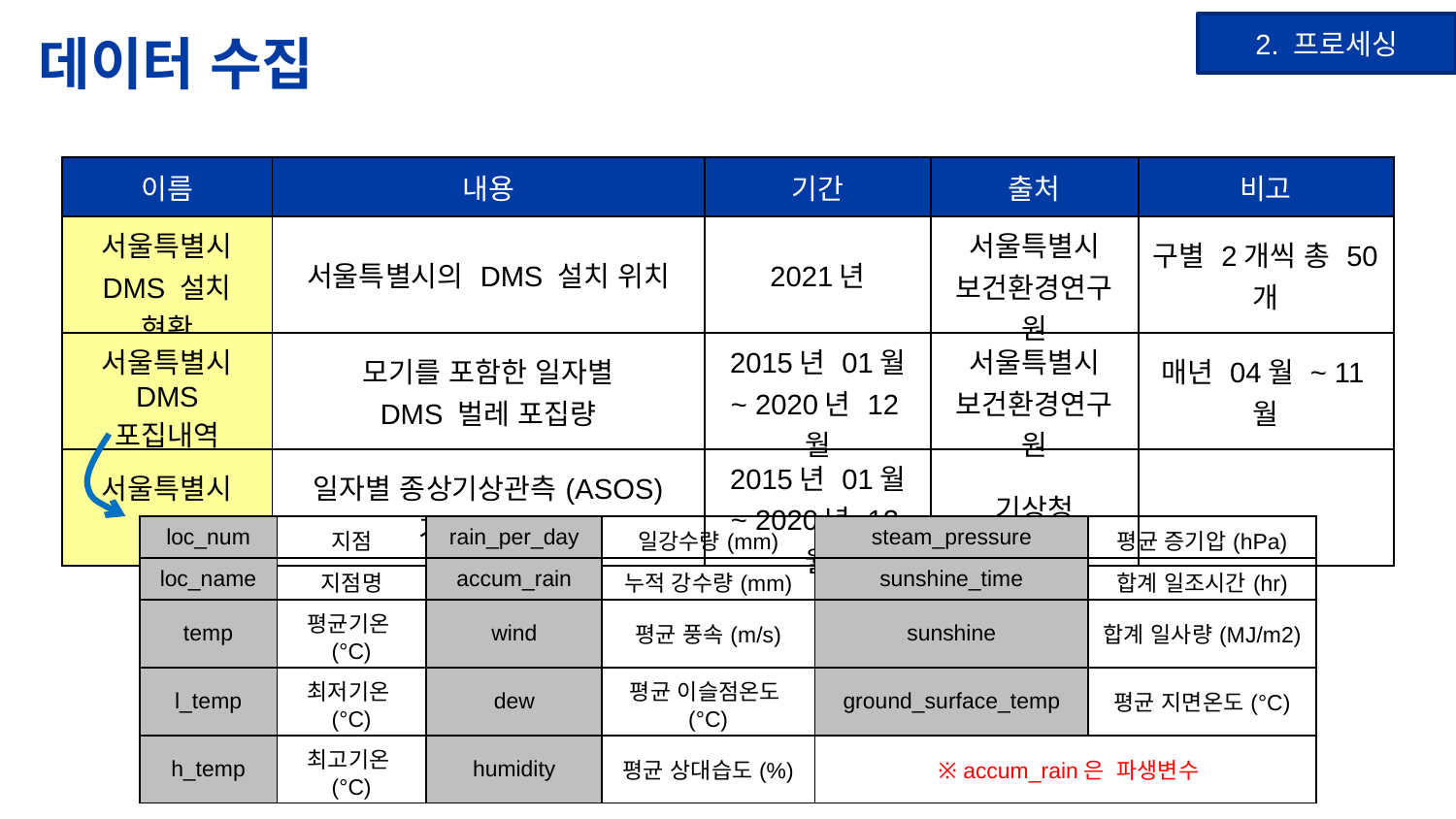

CRSIP-DM?
# 데이터 수집
2. 프로세싱
| 이름 | 내용 | 기간 | 출처 | 비고 |
| --- | --- | --- | --- | --- |
| 서울특별시 DMS 설치 현황 | 서울특별시의 DMS 설치 위치 | 2021년 | 서울특별시 보건환경연구원 | 구별 2개씩 총 50개 |
| 서울특별시 DMS 포집내역 | 모기를 포함한 일자별 DMS 벌레 포집량 | 2015년 01월 ~ 2020년 12월 | 서울특별시 보건환경연구원 | 매년 04월 ~ 11월 |
| 서울특별시 기후 | 일자별 종상기상관측(ASOS) 기후 데이터 | 2015년 01월 ~ 2020년 12월 | 기상청 |  |

| loc\_num | 지점 | rain\_per\_day | 일강수량(mm) | steam\_pressure | 평균 증기압(hPa) |
| --- | --- | --- | --- | --- | --- |
| loc\_name | 지점명 | accum\_rain | 누적 강수량(mm) | sunshine\_time | 합계 일조시간(hr) |
| temp | 평균기온(°C) | wind | 평균 풍속(m/s) | sunshine | 합계 일사량(MJ/m2) |
| l\_temp | 최저기온(°C) | dew | 평균 이슬점온도(°C) | ground\_surface\_temp | 평균 지면온도(°C) |
| h\_temp | 최고기온(°C) | humidity | 평균 상대습도(%) | ※ accum\_rain은 파생변수 |  |